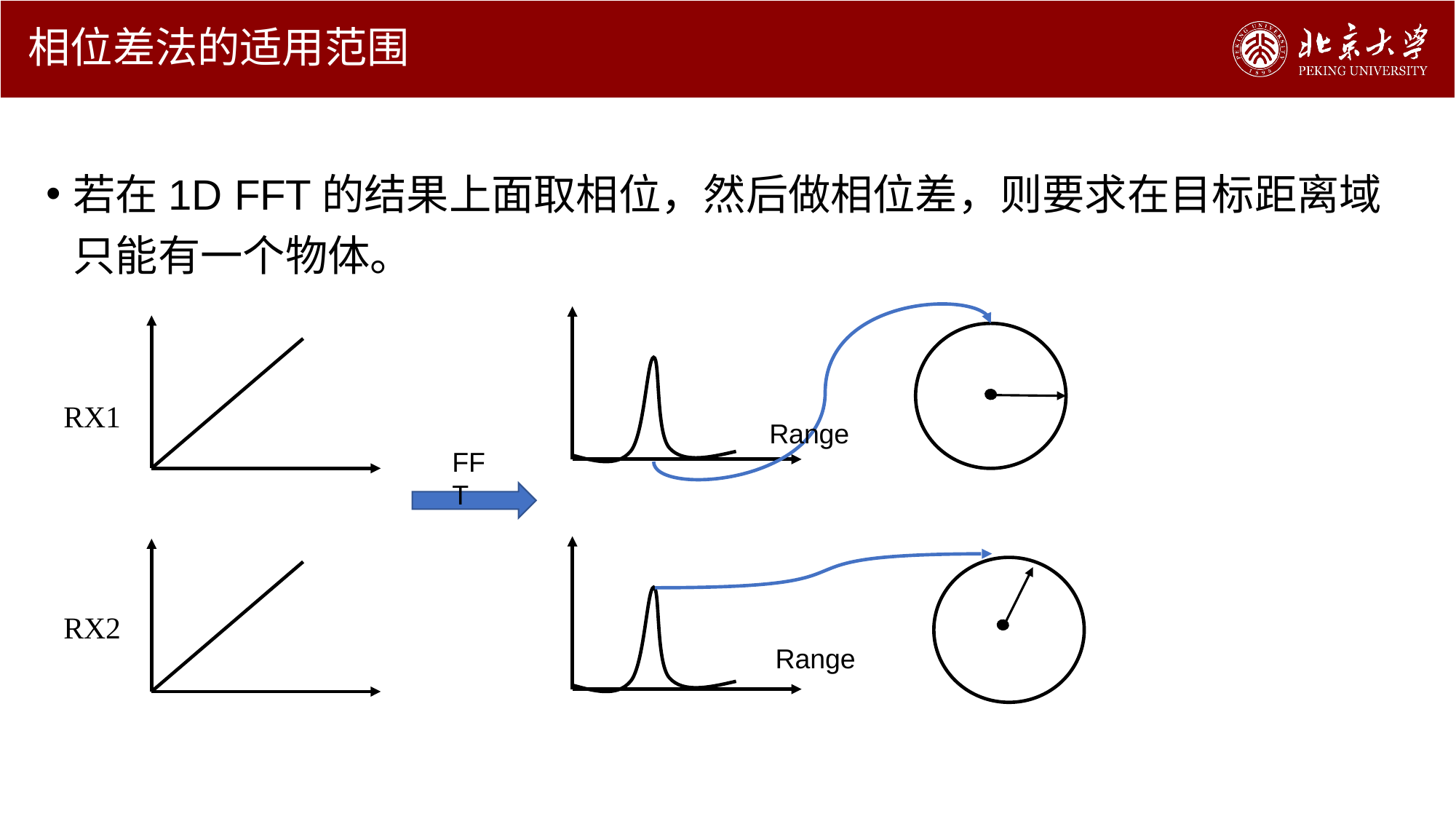

# 相位差法的适用范围
若在1D FFT的结果上面取相位，然后做相位差，则要求在目标距离域只能有一个物体。

RX1
Range
FFT

RX2

Range